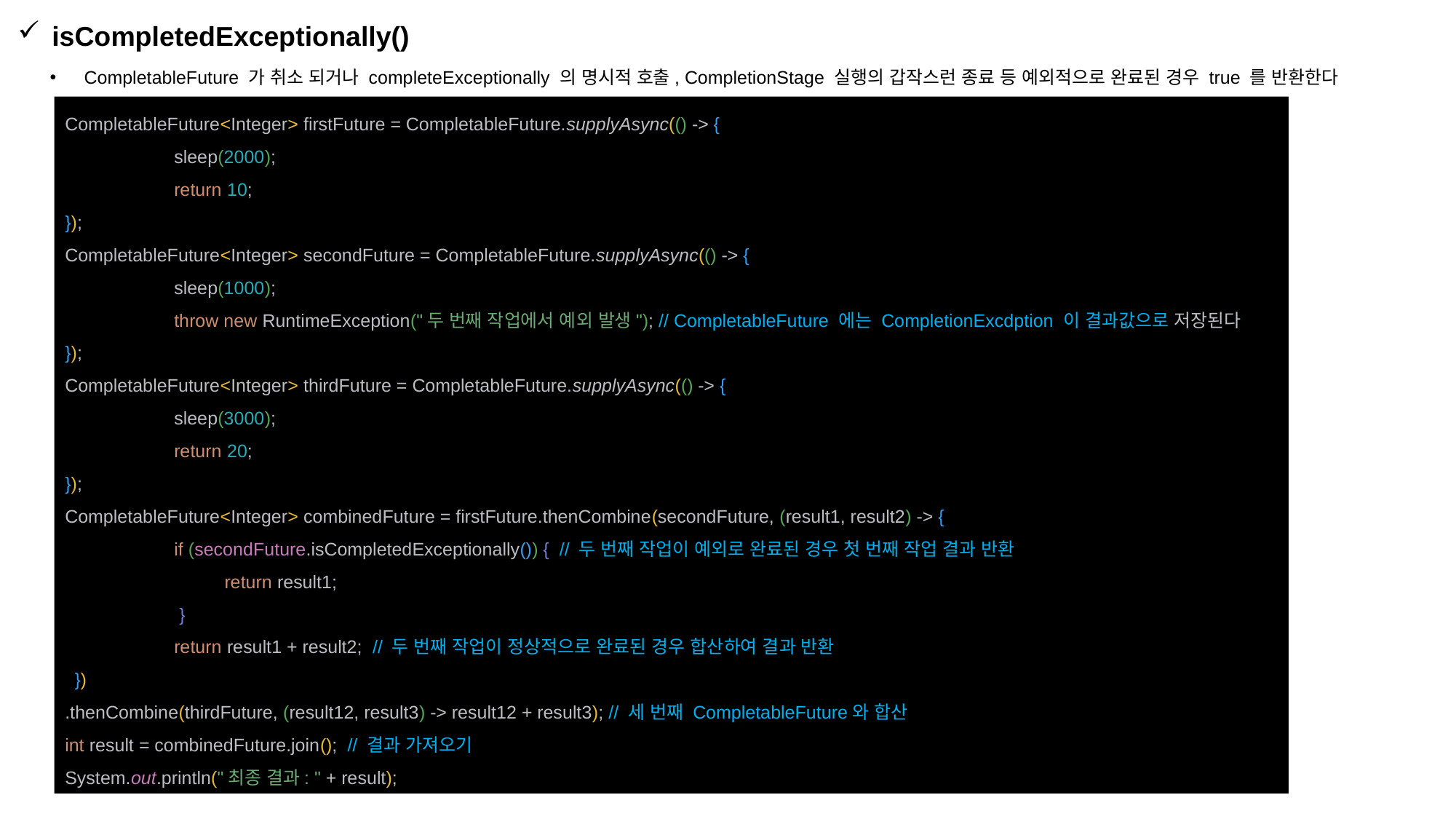

isCompletedExceptionally()
CompletableFuture 가 취소 되거나 completeExceptionally 의 명시적 호출, CompletionStage 실행의 갑작스런 종료 등 예외적으로 완료된 경우 true 를 반환한다
CompletableFuture<Integer> firstFuture = CompletableFuture.supplyAsync(() -> {
  	sleep(2000);
  	return 10;
});
CompletableFuture<Integer> secondFuture = CompletableFuture.supplyAsync(() -> {
  	sleep(1000);
  	throw new RuntimeException("두 번째 작업에서 예외 발생"); // CompletableFuture 에는 CompletionExcdption 이 결과값으로 저장된다
});
CompletableFuture<Integer> thirdFuture = CompletableFuture.supplyAsync(() -> {
  	sleep(3000);
  	return 20;
});
CompletableFuture<Integer> combinedFuture = firstFuture.thenCombine(secondFuture, (result1, result2) -> {
   	if (secondFuture.isCompletedExceptionally()) {  // 두 번째 작업이 예외로 완료된 경우 첫 번째 작업 결과 반환
                	         return result1;
  	 }
            	return result1 + result2;  // 두 번째 작업이 정상적으로 완료된 경우 합산하여 결과 반환
 })
.thenCombine(thirdFuture, (result12, result3) -> result12 + result3); // 세 번째 CompletableFuture와 합산
int result = combinedFuture.join();  // 결과 가져오기
System.out.println("최종 결과: " + result);